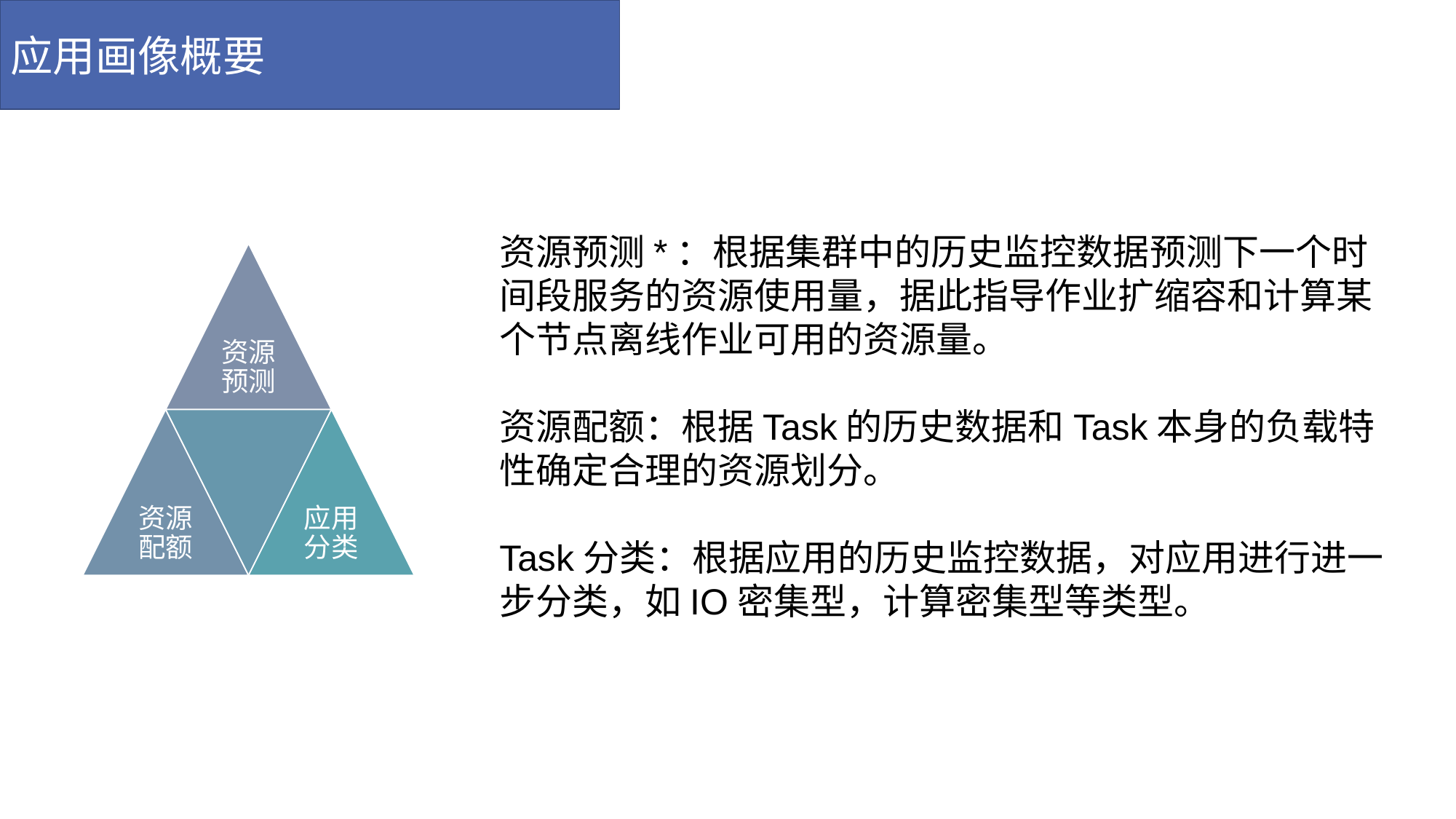

应用画像概要
资源预测*：根据集群中的历史监控数据预测下一个时间段服务的资源使用量，据此指导作业扩缩容和计算某个节点离线作业可用的资源量。

资源配额：根据Task的历史数据和Task本身的负载特性确定合理的资源划分。

Task分类：根据应用的历史监控数据，对应用进行进一步分类，如IO密集型，计算密集型等类型。
资源预测
资源配额

应用分类